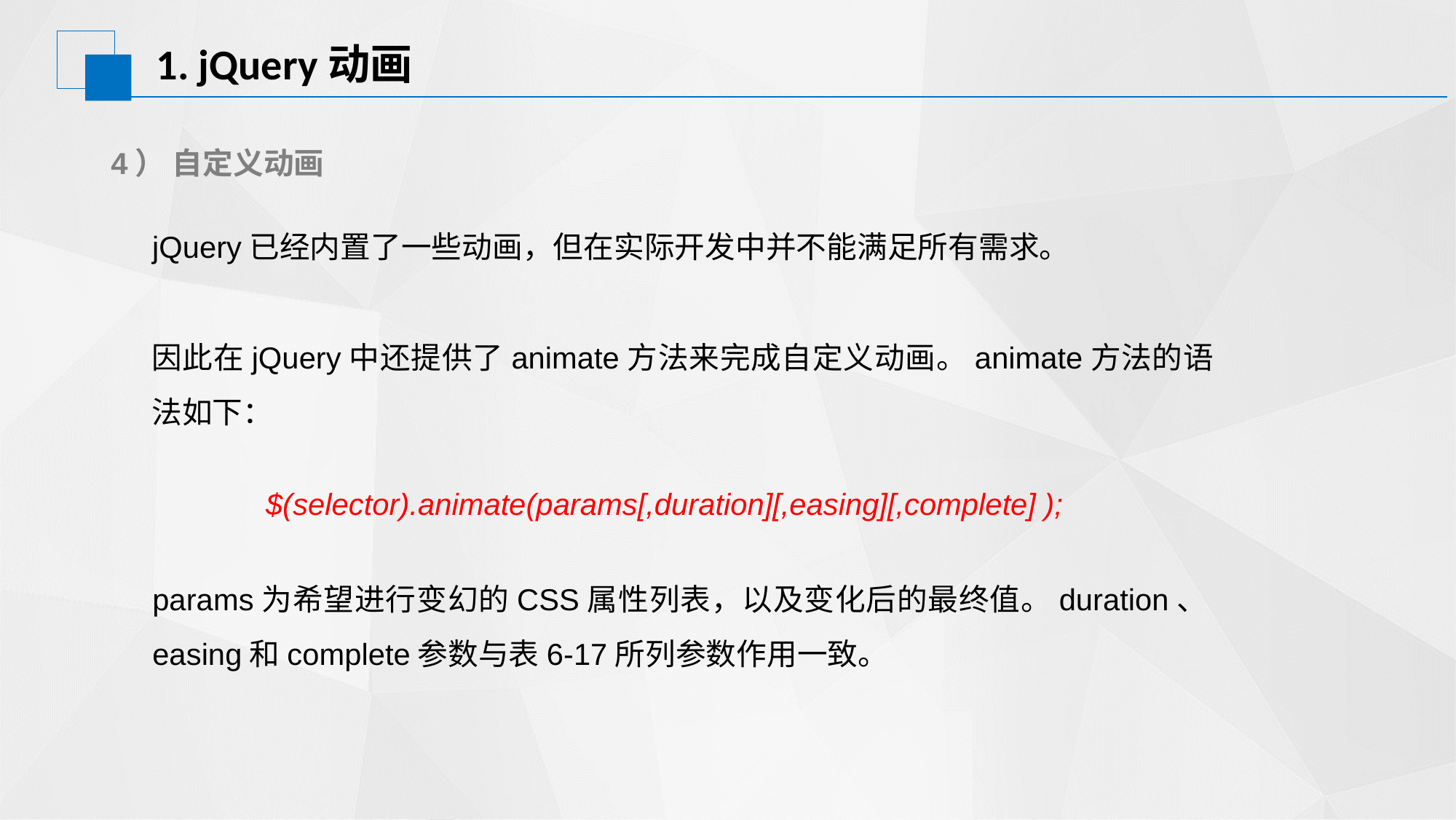

# 1. jQuery动画
4） 自定义动画
jQuery已经内置了一些动画，但在实际开发中并不能满足所有需求。
因此在jQuery中还提供了animate方法来完成自定义动画。animate方法的语法如下：
$(selector).animate(params[,duration][,easing][,complete] );
params为希望进行变幻的CSS属性列表，以及变化后的最终值。duration、easing和complete参数与表6-17所列参数作用一致。